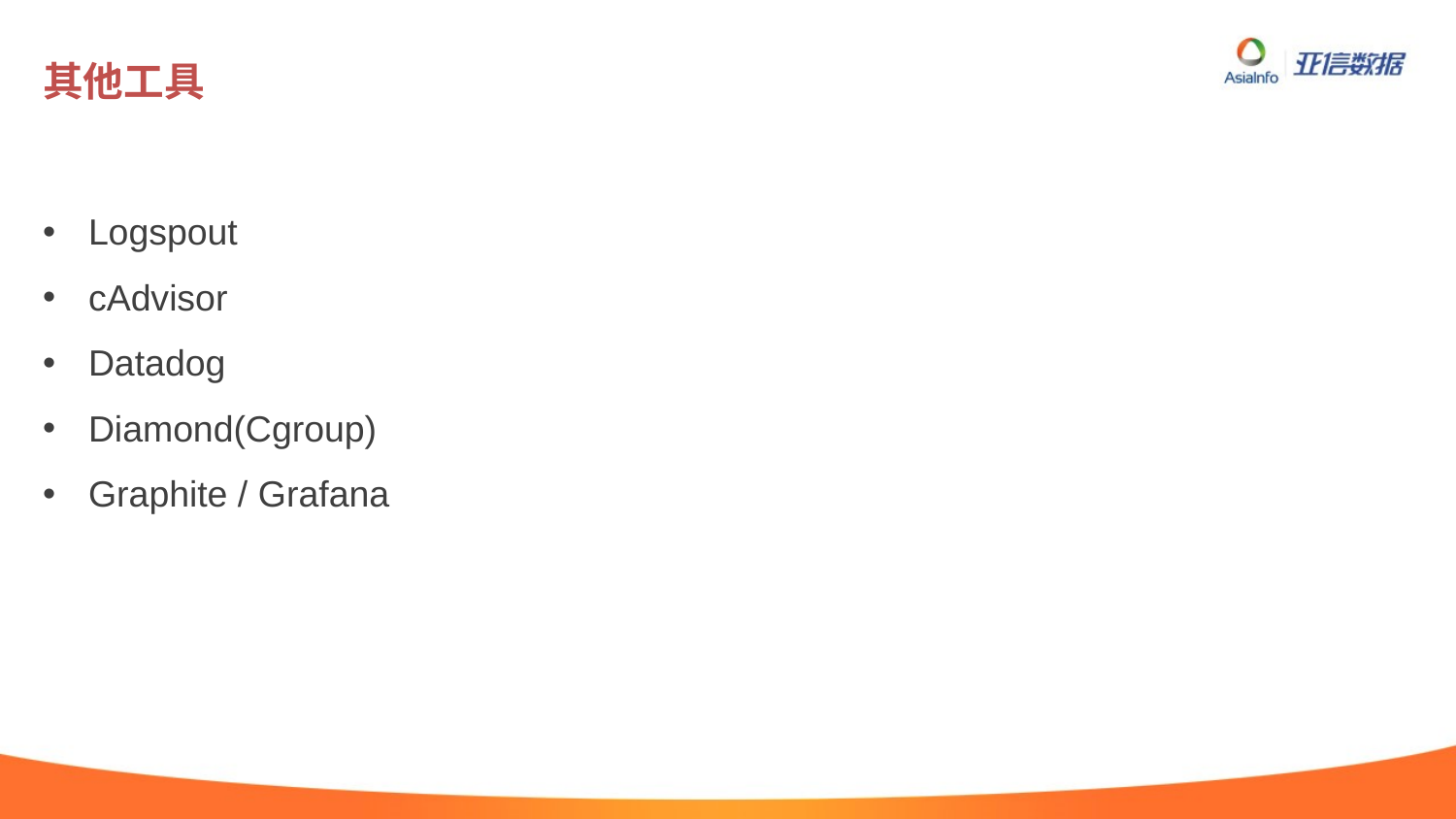

# 其他工具
Logspout
cAdvisor
Datadog
Diamond(Cgroup)
Graphite / Grafana